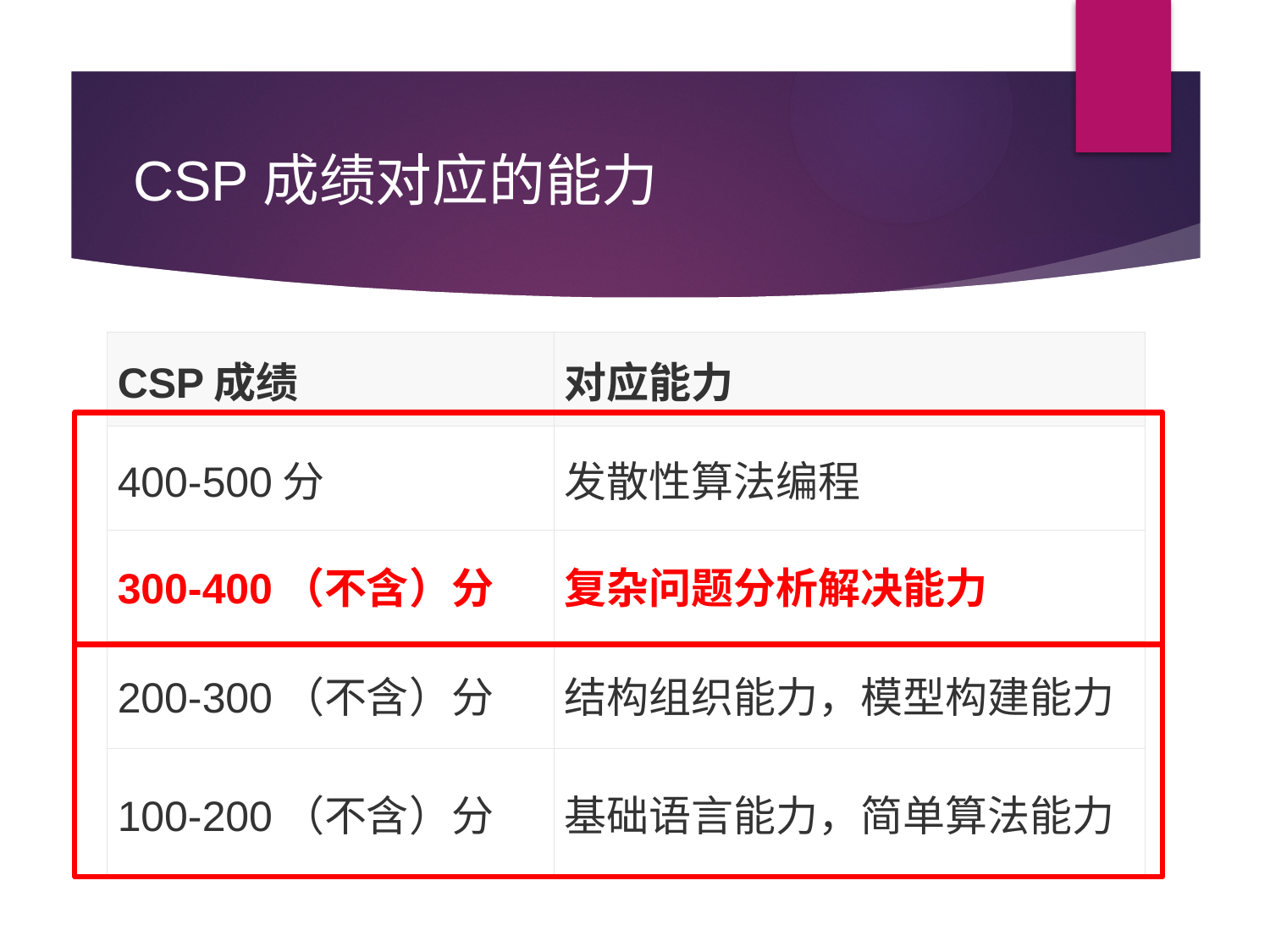

# CSP成绩对应的能力
| CSP成绩 | 对应能力 |
| --- | --- |
| 400-500分 | 发散性算法编程 |
| 300-400（不含）分 | 复杂问题分析解决能力 |
| 200-300（不含）分 | 结构组织能力，模型构建能力 |
| 100-200（不含）分 | 基础语言能力，简单算法能力 |